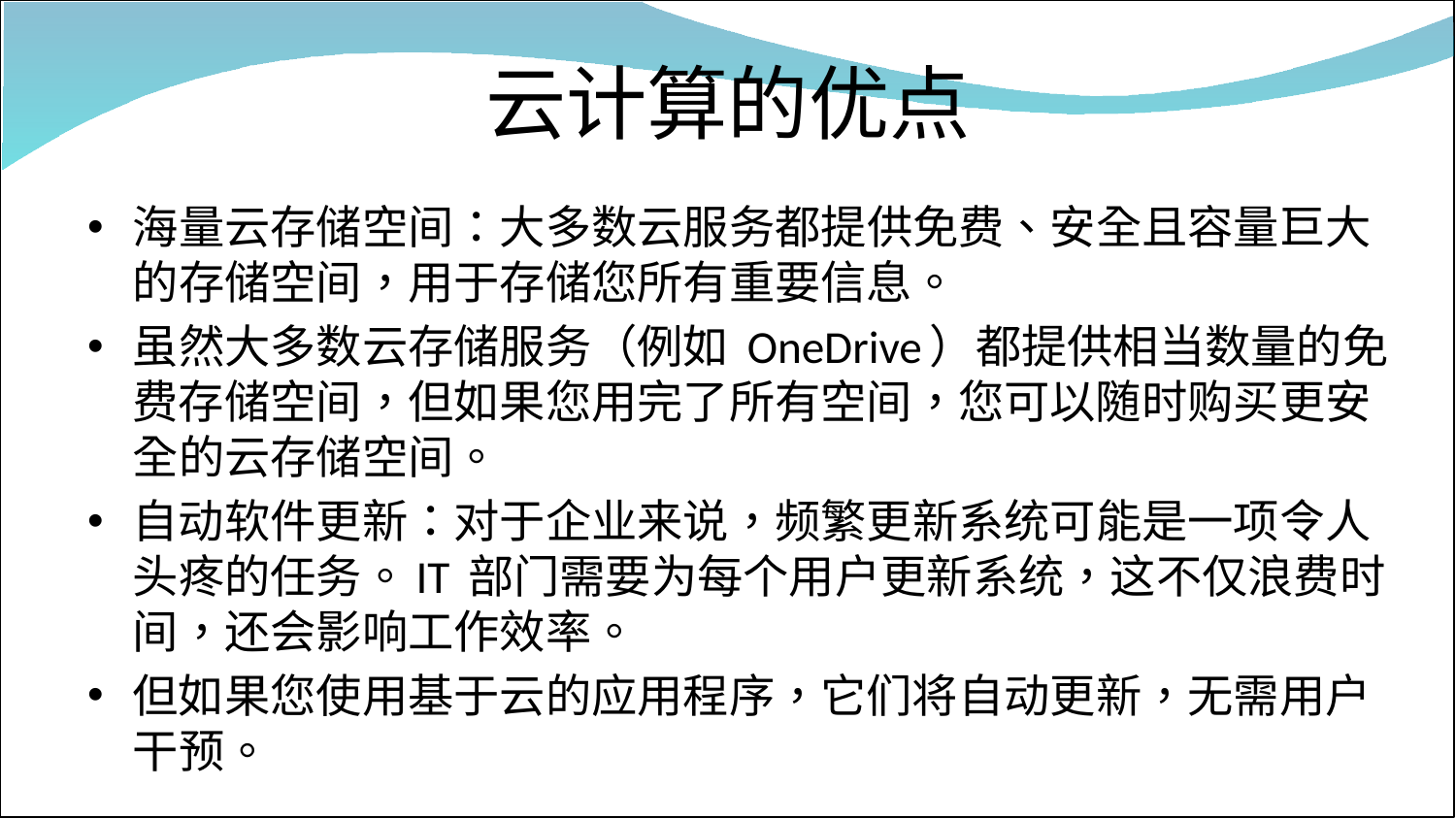

# 云计算的优点
海量云存储空间：大多数云服务都提供免费、安全且容量巨大的存储空间，用于存储您所有重要信息。
虽然大多数云存储服务（例如 OneDrive）都提供相当数量的免费存储空间，但如果您用完了所有空间，您可以随时购买更安全的云存储空间。
自动软件更新：对于企业来说，频繁更新系统可能是一项令人头疼的任务。IT 部门需要为每个用户更新系统，这不仅浪费时间，还会影响工作效率。
但如果您使用基于云的应用程序，它们将自动更新，无需用户干预。